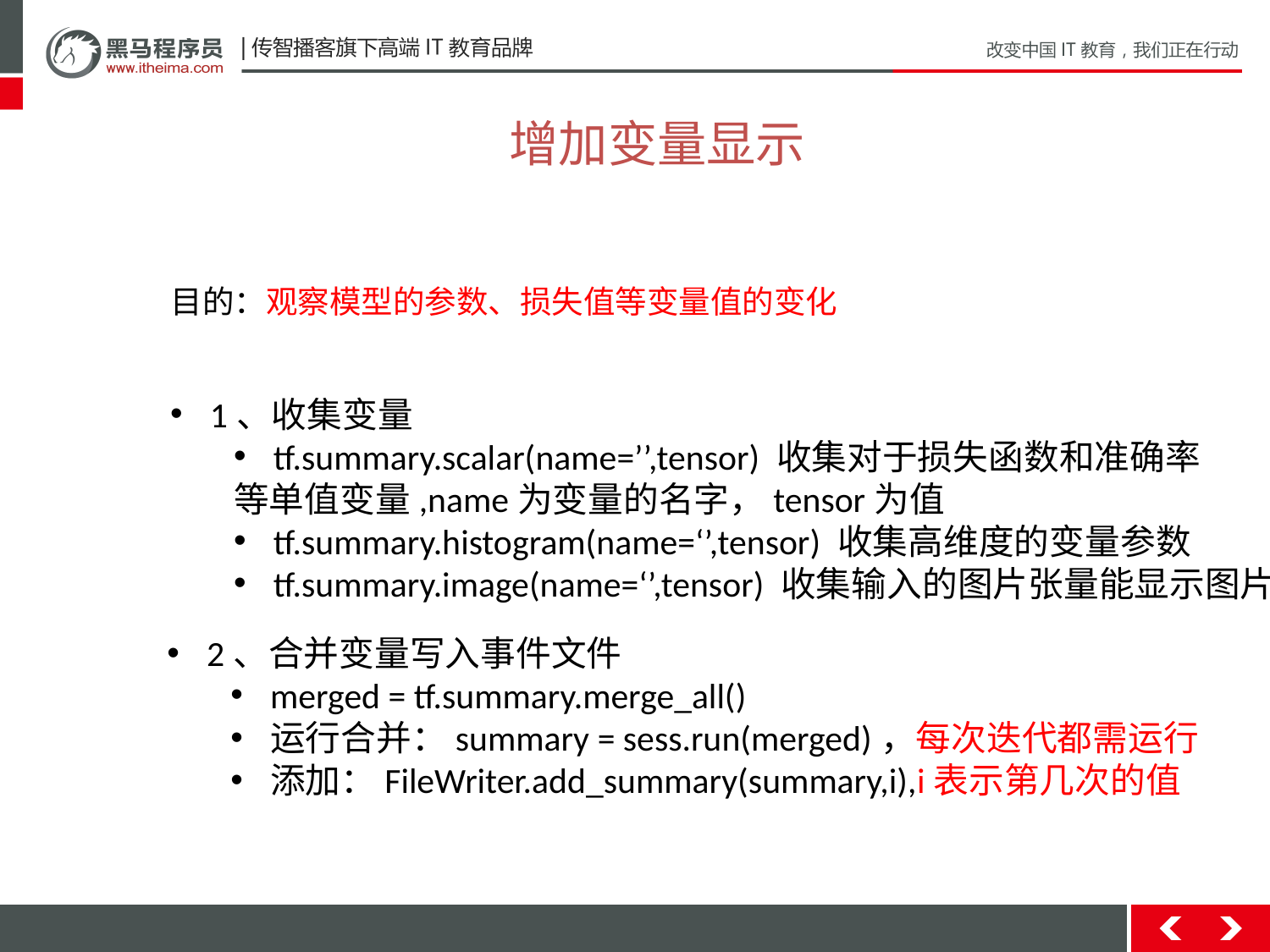

增加变量显示
目的：观察模型的参数、损失值等变量值的变化
1、收集变量
tf.summary.scalar(name=’’,tensor) 收集对于损失函数和准确率
等单值变量,name为变量的名字，tensor为值
tf.summary.histogram(name=‘’,tensor) 收集高维度的变量参数
tf.summary.image(name=‘’,tensor) 收集输入的图片张量能显示图片

2、合并变量写入事件文件
merged = tf.summary.merge_all()
运行合并：summary = sess.run(merged)，每次迭代都需运行
添加：FileWriter.add_summary(summary,i),i表示第几次的值